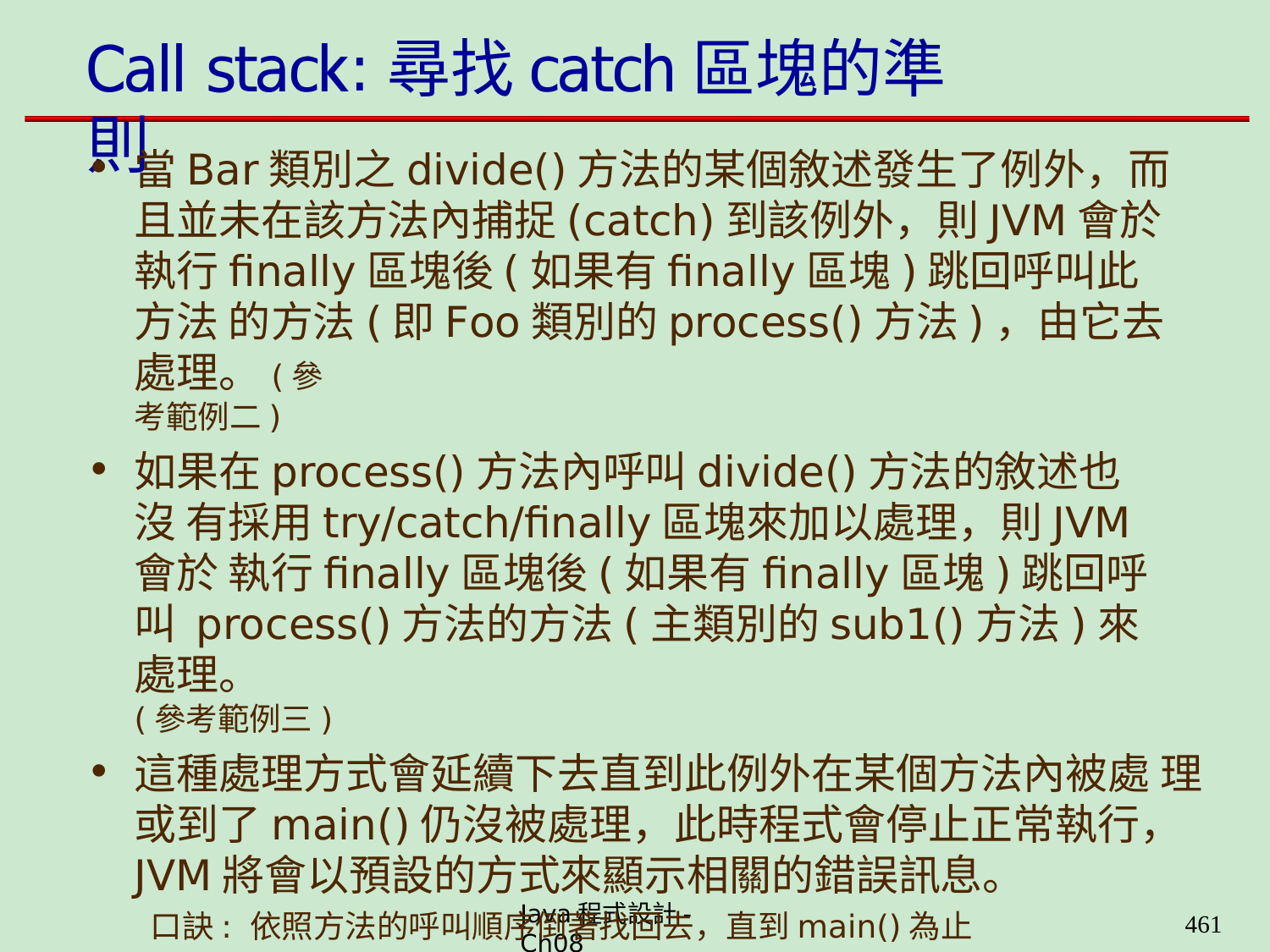

# Call stack:尋找catch區塊的準則
當Bar類別之divide()方法的某個敘述發生了例外，而 且並未在該方法內捕捉(catch)到該例外，則JVM會於 執行finally區塊後(如果有finally區塊)跳回呼叫此方法 的方法(即Foo類別的process()方法)，由它去處理。(參
考範例二)
如果在process()方法內呼叫divide()方法的敘述也沒 有採用try/catch/finally區塊來加以處理，則JVM會於 執行finally區塊後(如果有finally區塊)跳回呼叫 process()方法的方法(主類別的sub1()方法)來處理。
(參考範例三)
這種處理方式會延續下去直到此例外在某個方法內被處 理或到了main()仍沒被處理，此時程式會停止正常執行，  JVM將會以預設的方式來顯示相關的錯誤訊息。
口訣: 依照方法的呼叫順序倒著找回去，直到main()為止
Java程式設計-Ch08
461